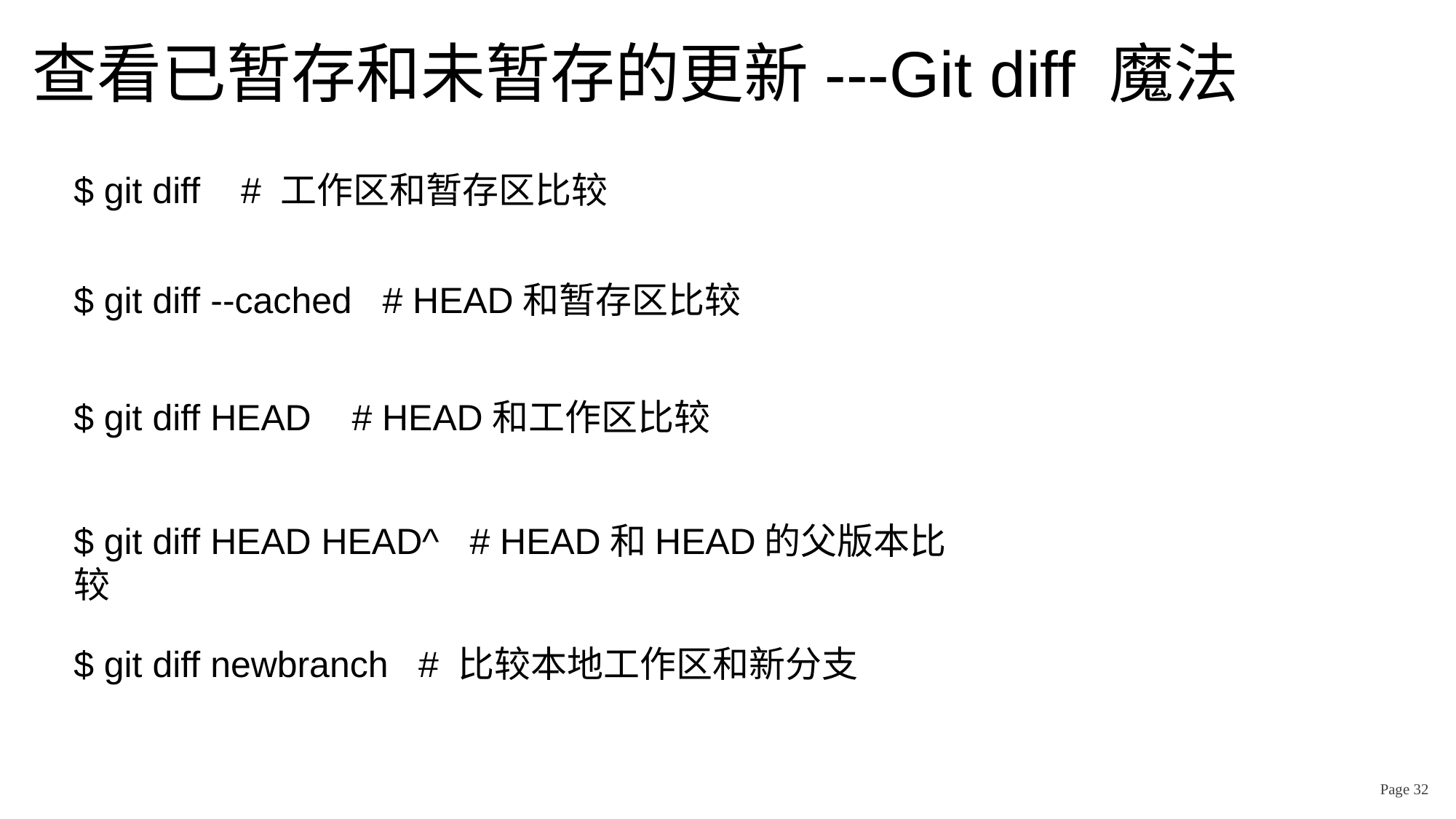

# 查看已暂存和未暂存的更新---Git diff 魔法
$ git diff    # 工作区和暂存区比较
$ git diff --cached   # HEAD和暂存区比较
$ git diff HEAD    # HEAD和工作区比较
$ git diff HEAD HEAD^   # HEAD和HEAD的父版本比较
$ git diff newbranch   # 比较本地工作区和新分支